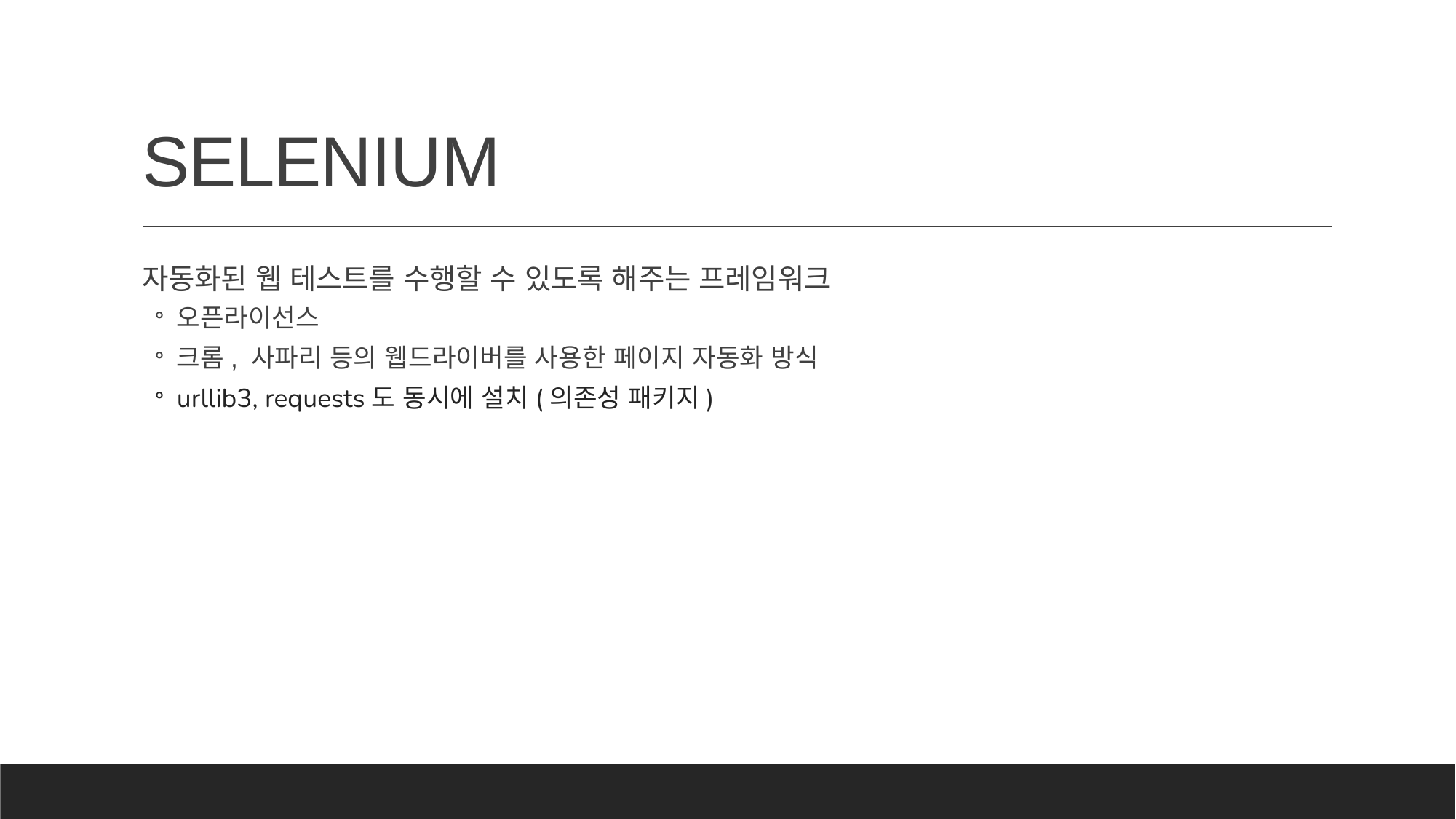

# SELENIUM
자동화된 웹 테스트를 수행할 수 있도록 해주는 프레임워크
오픈라이선스
크롬, 사파리 등의 웹드라이버를 사용한 페이지 자동화 방식
urllib3, requests도 동시에 설치(의존성 패키지)